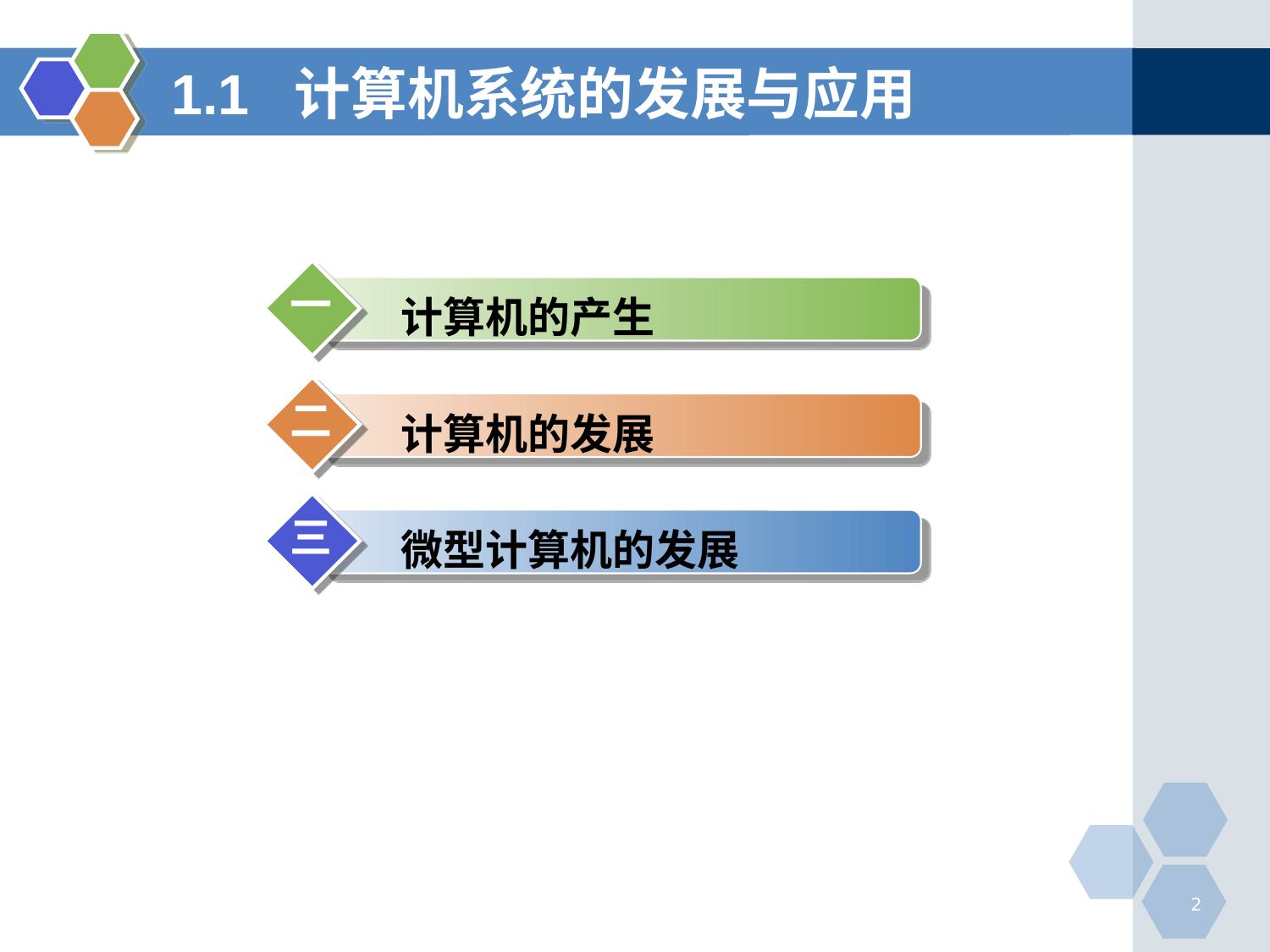

# 1.1  计算机系统的发展与应用

一

   计算机的产生

二

   计算机的发展

三

   微型计算机的发展
2